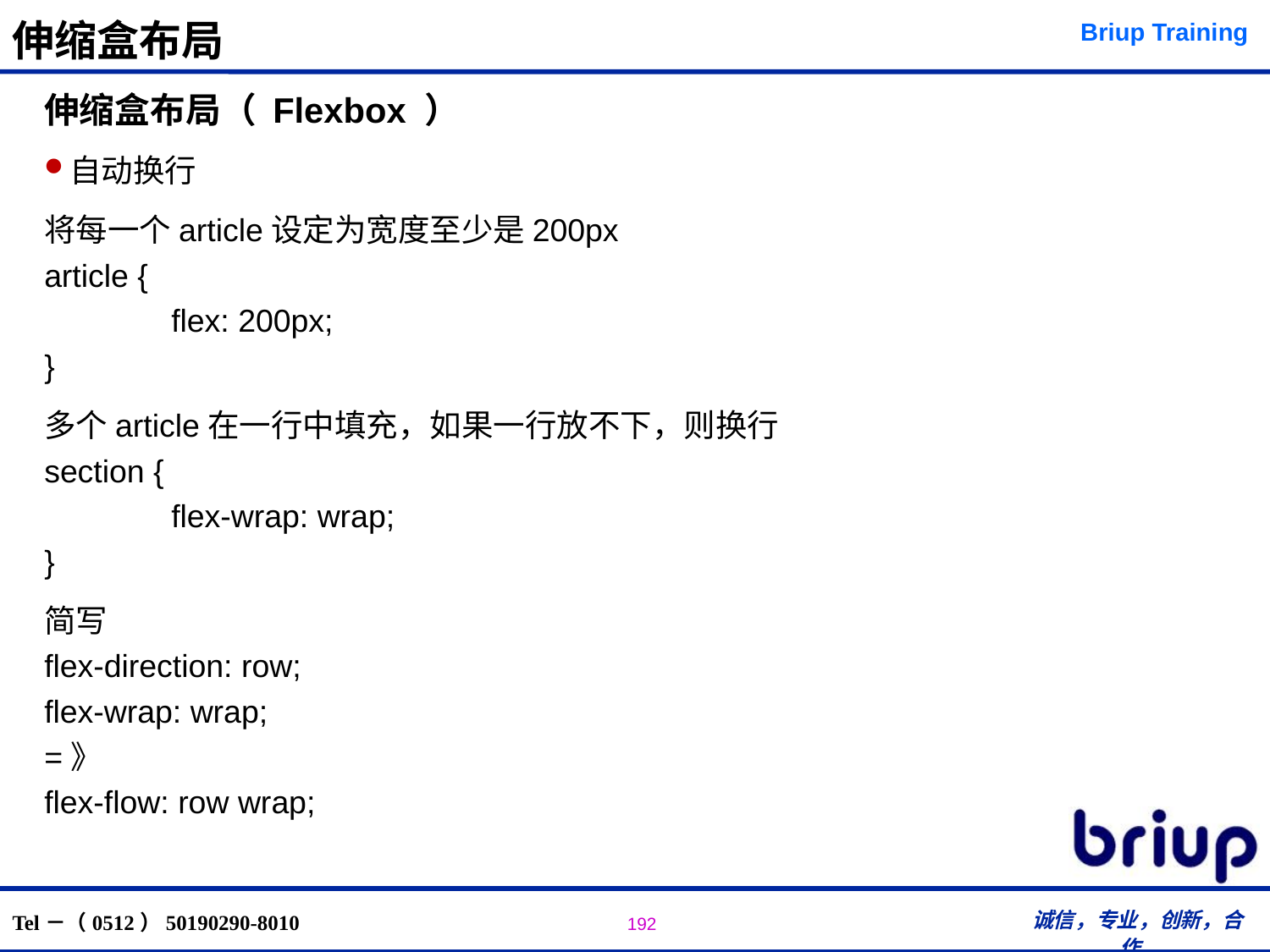

# 伸缩盒布局
伸缩盒布局（ Flexbox ）
自动换行
将每一个article设定为宽度至少是200px
article {
	flex: 200px;
}
多个article在一行中填充，如果一行放不下，则换行
section {
	flex-wrap: wrap;
}
简写
flex-direction: row;
flex-wrap: wrap;
=》
flex-flow: row wrap;